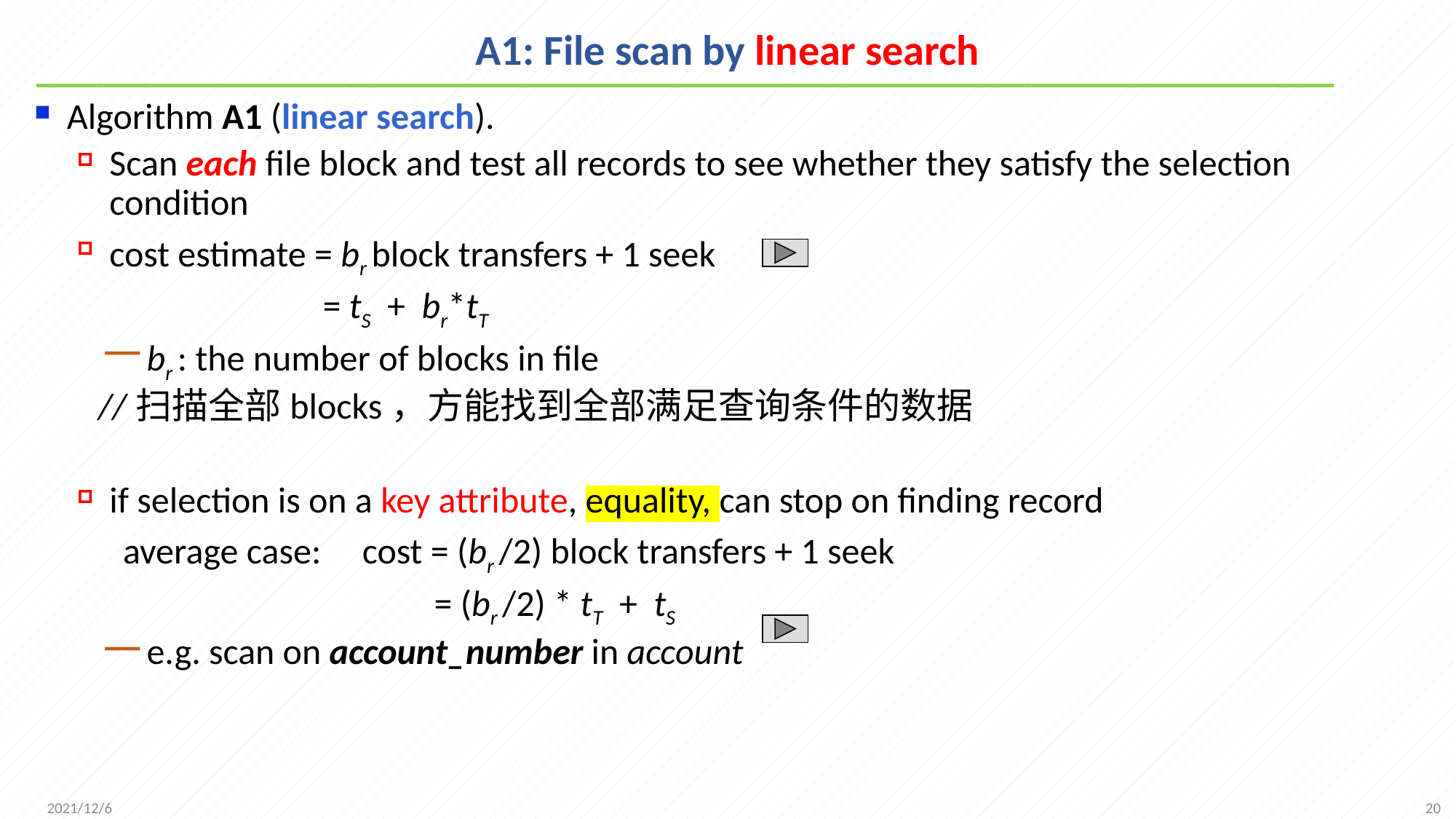

# A1: File scan by linear search
Algorithm A1 (linear search).
Scan each file block and test all records to see whether they satisfy the selection condition
cost estimate = br block transfers + 1 seek
                              = tS  +  br*tT
br : the number of blocks in file
//扫描全部blocks，方能找到全部满足查询条件的数据

if selection is on a key attribute, equality, can stop on finding record
   average case:     cost = (br /2) block transfers + 1 seek
                                         = (br /2) * tT  +  tS
e.g. scan on account_number in account

20
2021/12/6